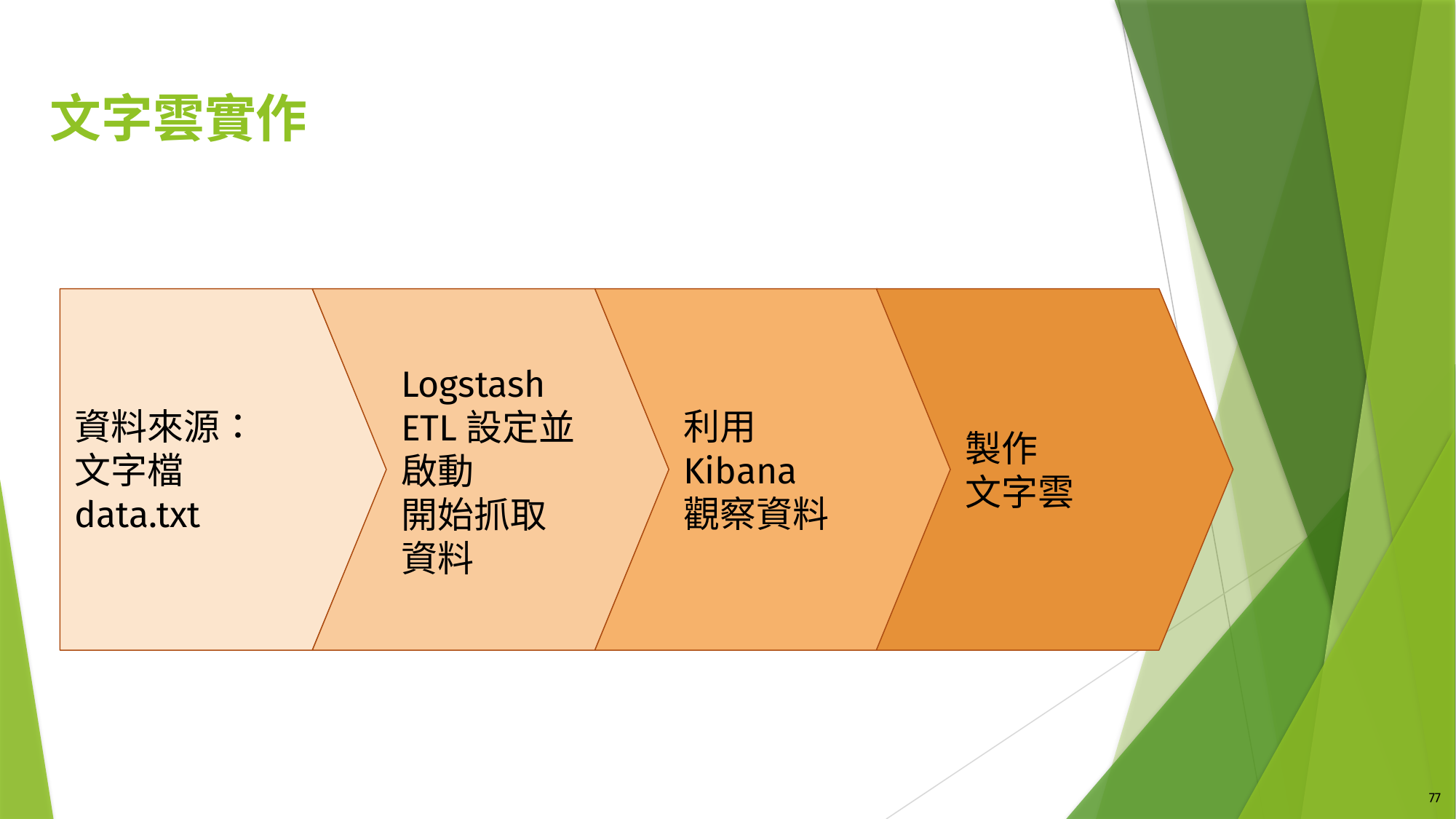

# 文字雲實作
資料來源：
文字檔
data.txt
利用Kibana
觀察資料
製作
文字雲
Logstash ETL設定並啟動
開始抓取資料
77